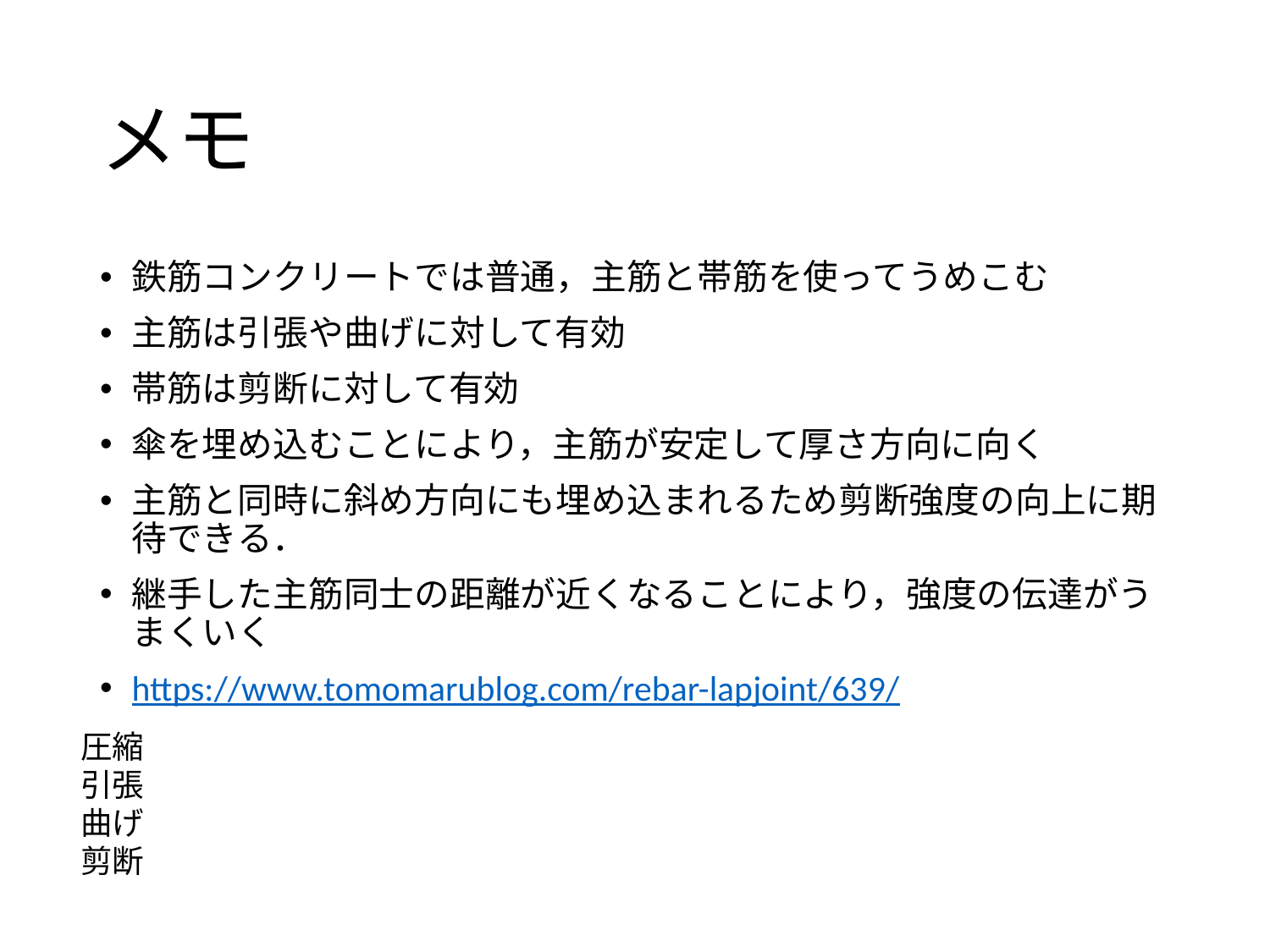

# メモ
鉄筋コンクリートでは普通，主筋と帯筋を使ってうめこむ
主筋は引張や曲げに対して有効
帯筋は剪断に対して有効
傘を埋め込むことにより，主筋が安定して厚さ方向に向く
主筋と同時に斜め方向にも埋め込まれるため剪断強度の向上に期待できる．
継手した主筋同士の距離が近くなることにより，強度の伝達がうまくいく
https://www.tomomarublog.com/rebar-lapjoint/639/

圧縮
引張
曲げ
剪断